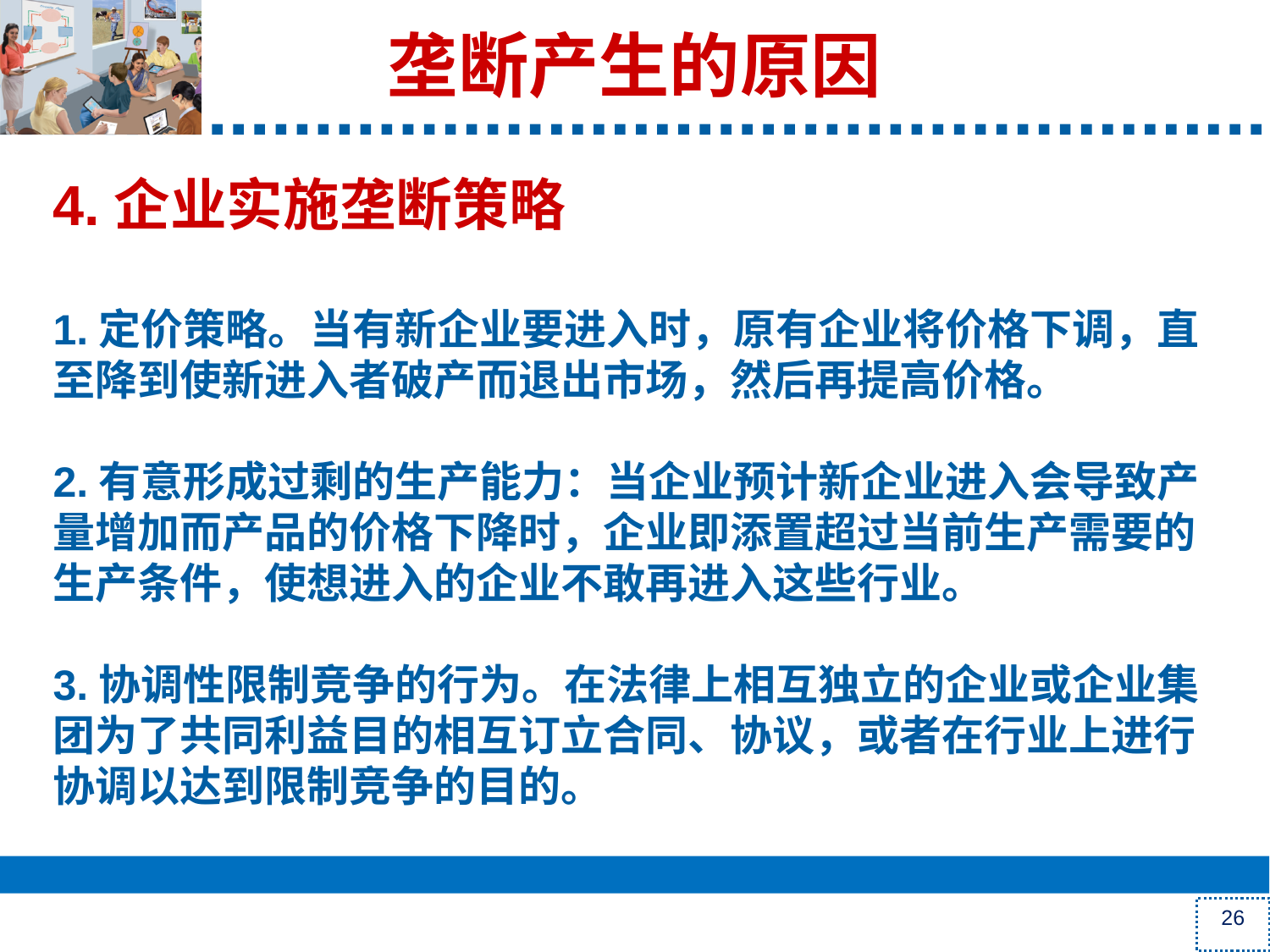

垄断产生的原因

# 4.企业实施垄断策略

1.定价策略。当有新企业要进入时，原有企业将价格下调，直至降到使新进入者破产而退出市场，然后再提高价格。

2.有意形成过剩的生产能力：当企业预计新企业进入会导致产量增加而产品的价格下降时，企业即添置超过当前生产需要的生产条件，使想进入的企业不敢再进入这些行业。

3.协调性限制竞争的行为。在法律上相互独立的企业或企业集团为了共同利益目的相互订立合同、协议，或者在行业上进行协调以达到限制竞争的目的。

26